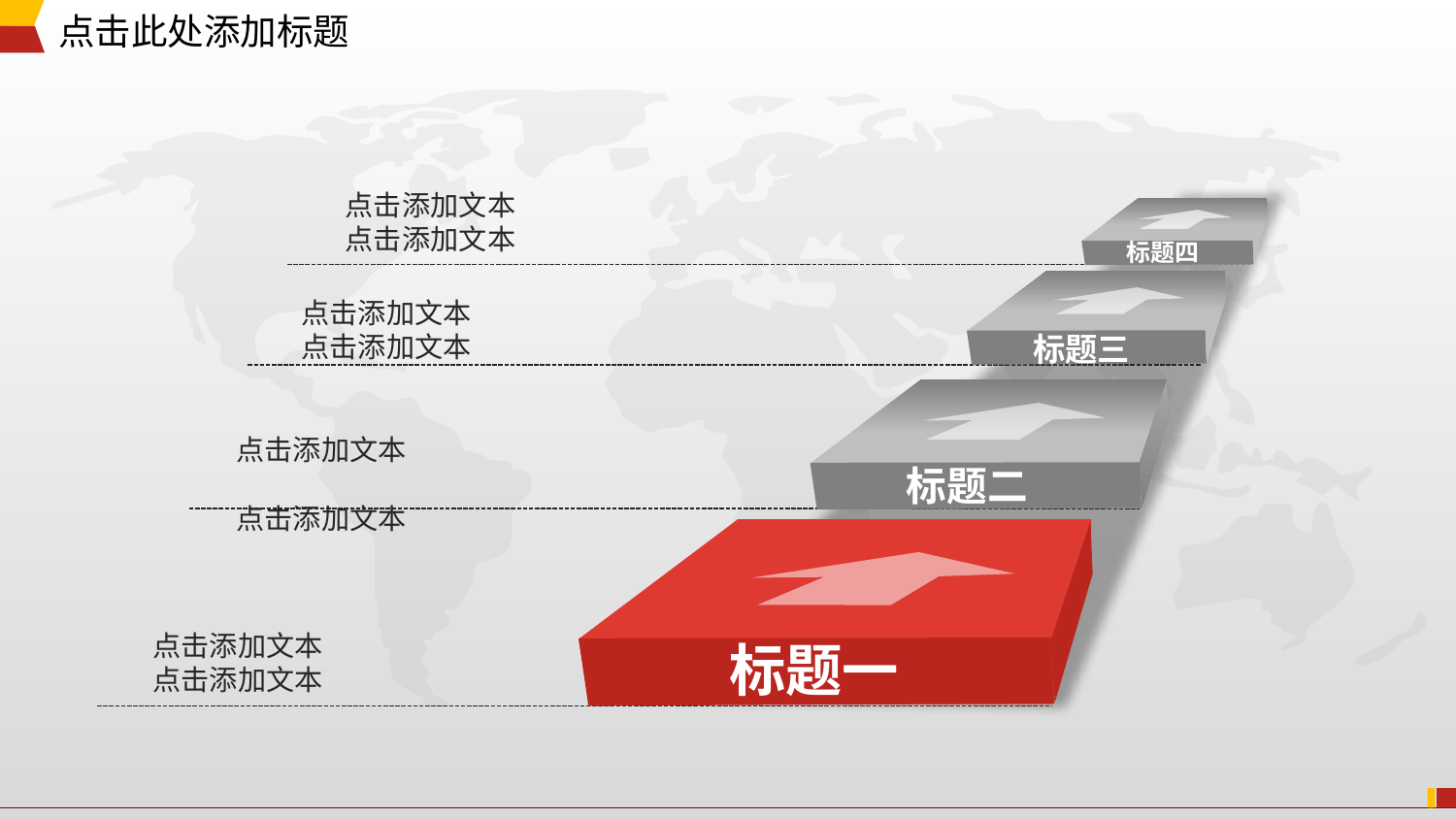

点击添加文本
点击添加文本

标题四

标题三
点击添加文本
点击添加文本

标题二
点击添加文本
点击添加文本

标题一
点击添加文本
点击添加文本